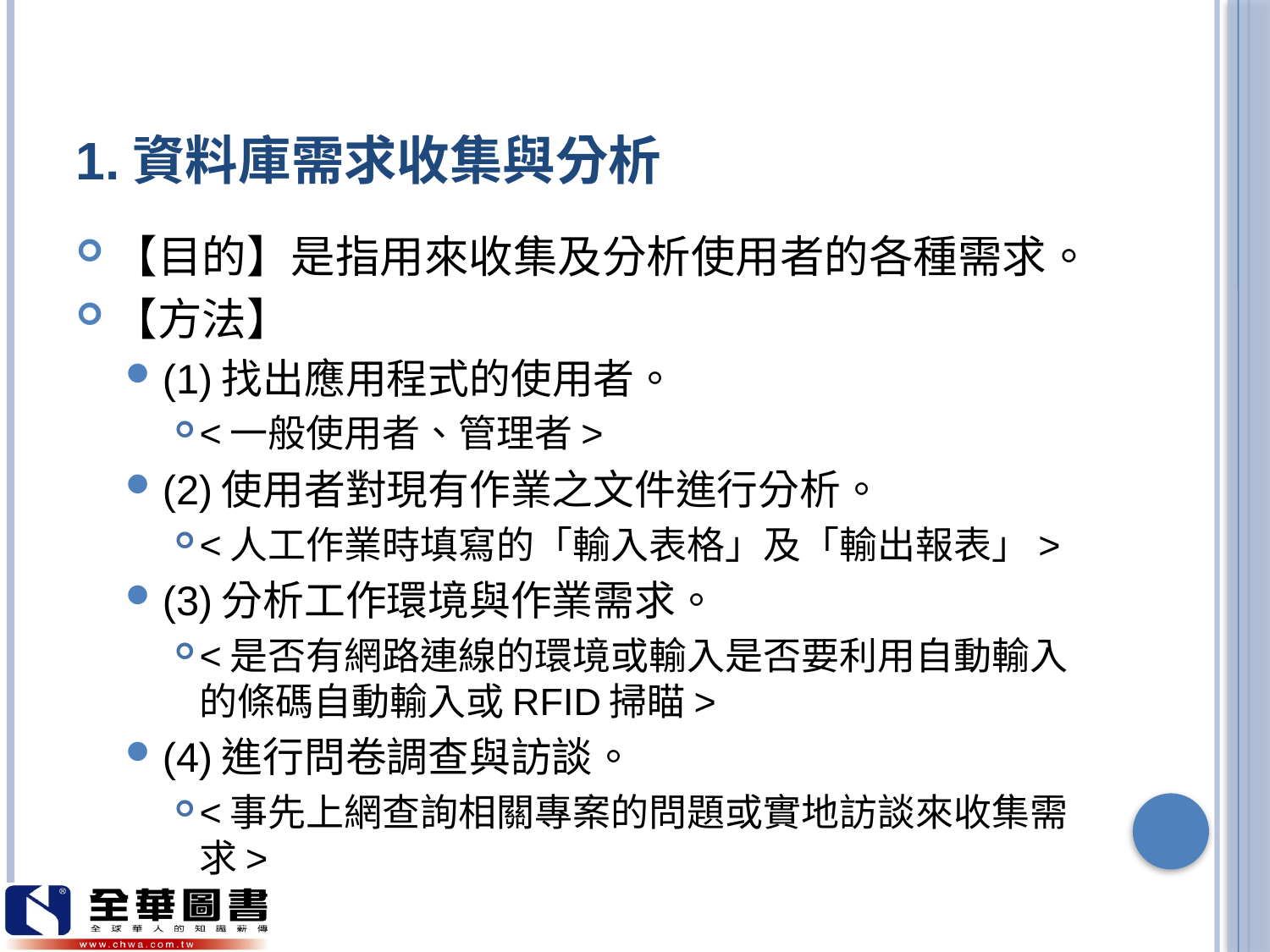

# 1.資料庫需求收集與分析
【目的】是指用來收集及分析使用者的各種需求。
【方法】
(1)找出應用程式的使用者。
<一般使用者、管理者>
(2)使用者對現有作業之文件進行分析。
<人工作業時填寫的「輸入表格」及「輸出報表」>
(3)分析工作環境與作業需求。
<是否有網路連線的環境或輸入是否要利用自動輸入的條碼自動輸入或RFID掃瞄>
(4)進行問卷調查與訪談。
<事先上網查詢相關專案的問題或實地訪談來收集需求>